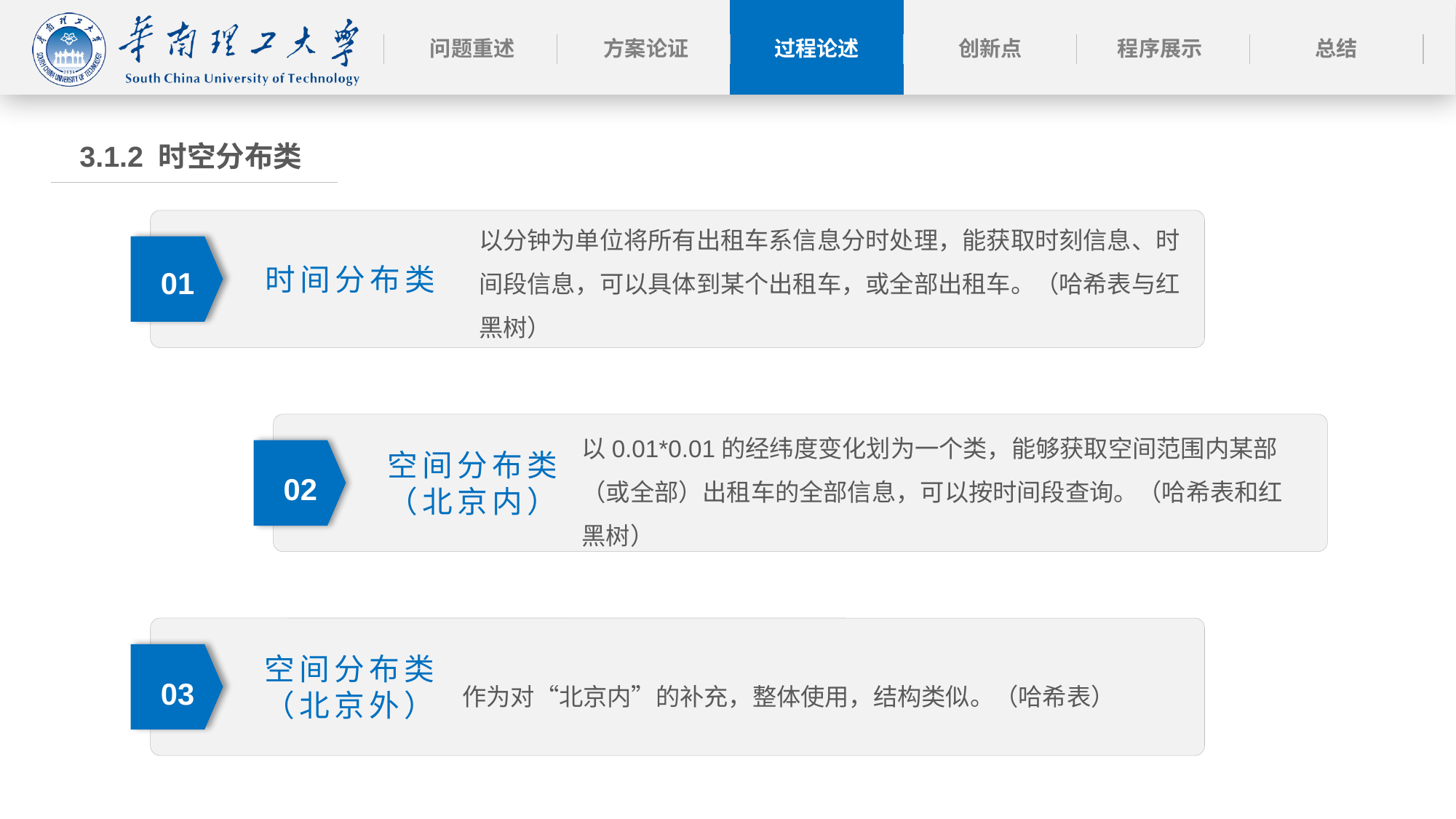

3.1.2 时空分布类
以分钟为单位将所有出租车系信息分时处理，能获取时刻信息、时间段信息，可以具体到某个出租车，或全部出租车。（哈希表与红黑树）

时间分布类

01
以0.01*0.01的经纬度变化划为一个类，能够获取空间范围内某部（或全部）出租车的全部信息，可以按时间段查询。（哈希表和红黑树）

空间分布类
（北京内）

02

空间分布类
（北京外）

作为对“北京内”的补充，整体使用，结构类似。（哈希表）
03